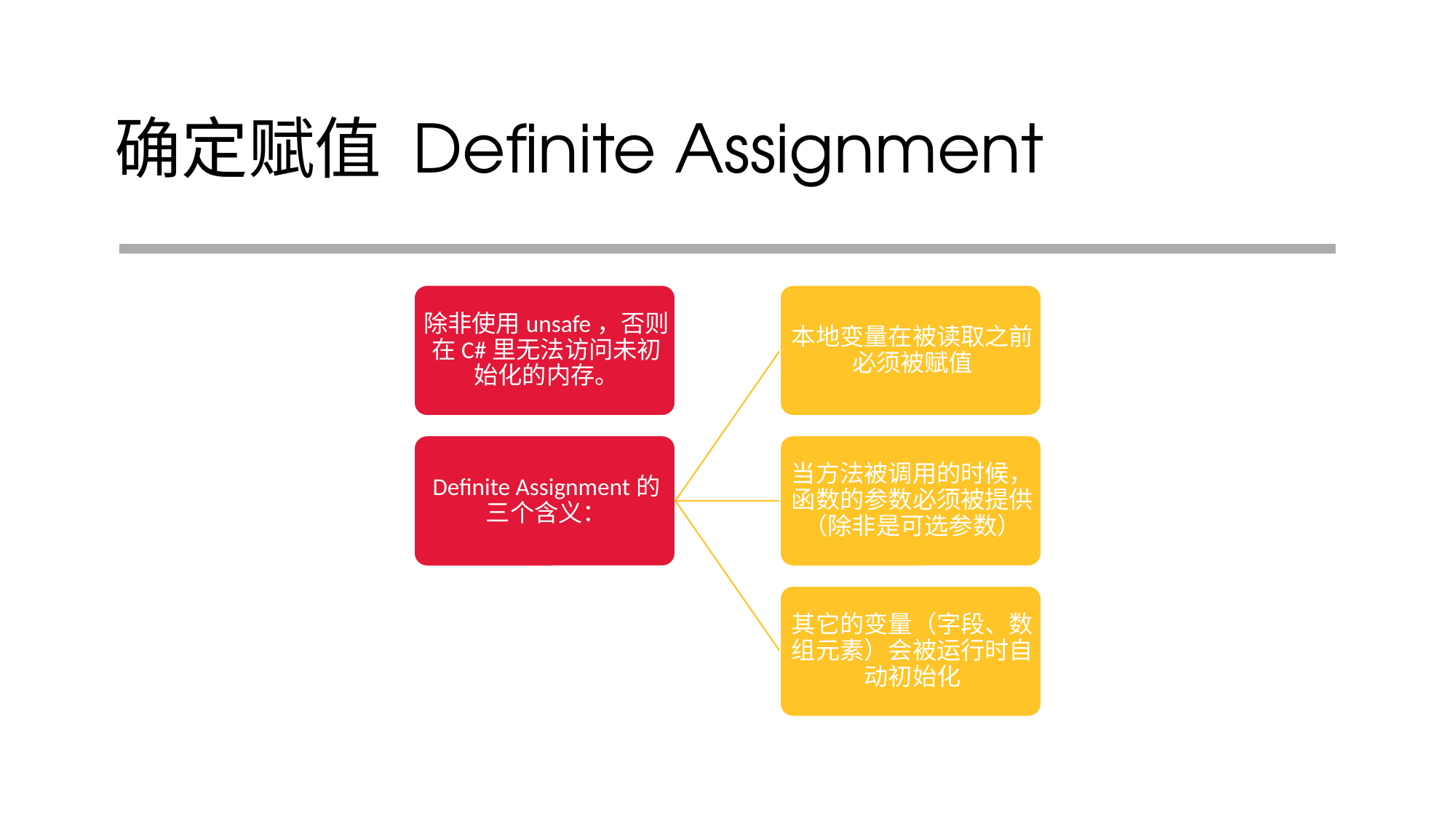

# 确定赋值 Definite Assignment

除非使用unsafe，否则在C#里无法访问未初始化的内存。
Definite Assignment的三个含义：

本地变量在被读取之前必须被赋值

当方法被调用的时候，函数的参数必须被提供（除非是可选参数）

其它的变量（字段、数组元素）会被运行时自动初始化